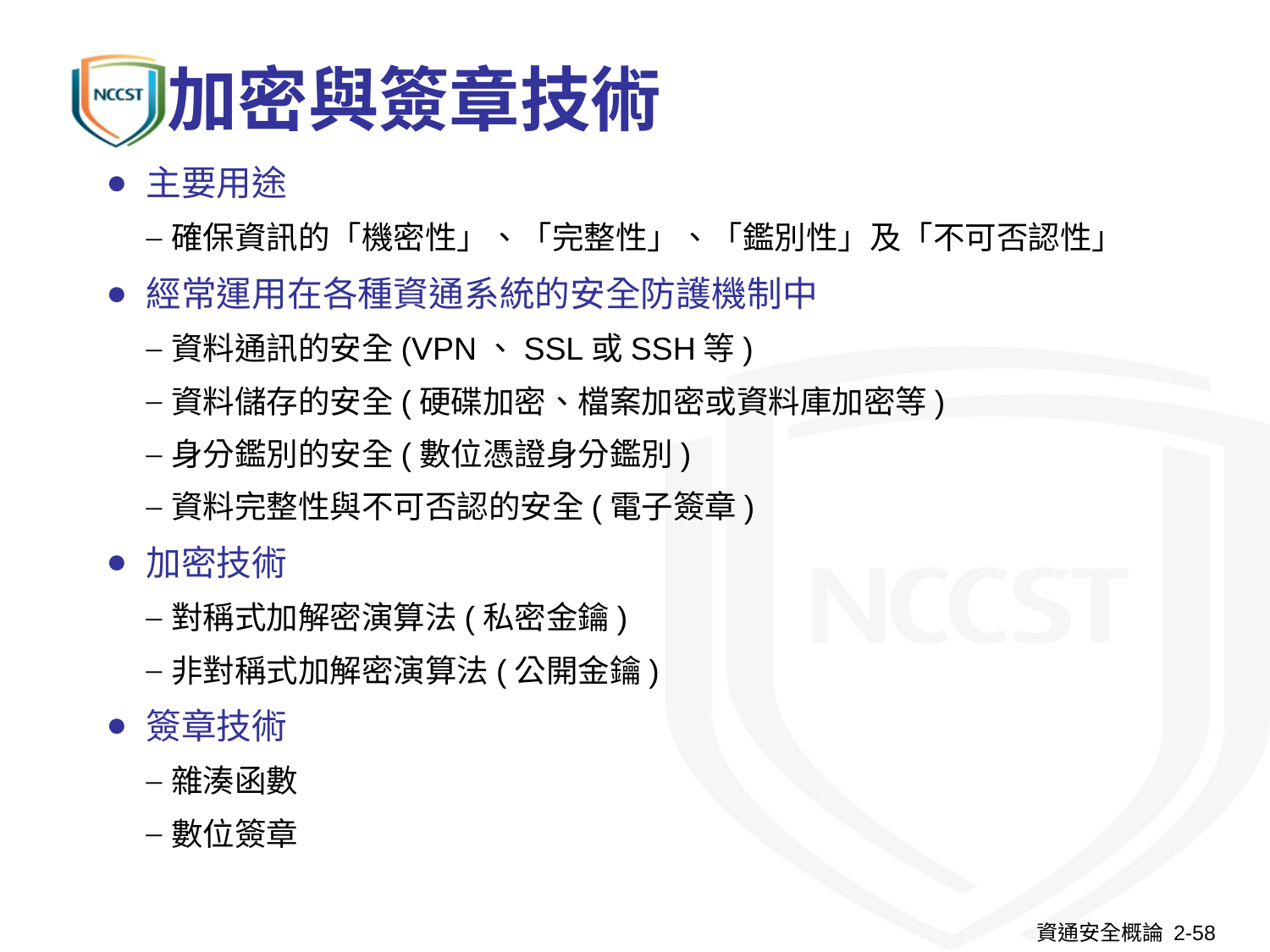

# 加密與簽章技術
主要用途
確保資訊的「機密性」、「完整性」、「鑑別性」及「不可否認性」
經常運用在各種資通系統的安全防護機制中
資料通訊的安全(VPN、SSL或SSH等)
資料儲存的安全(硬碟加密、檔案加密或資料庫加密等)
身分鑑別的安全(數位憑證身分鑑別)
資料完整性與不可否認的安全(電子簽章)
加密技術
對稱式加解密演算法(私密金鑰)
非對稱式加解密演算法(公開金鑰)
簽章技術
雜湊函數
數位簽章